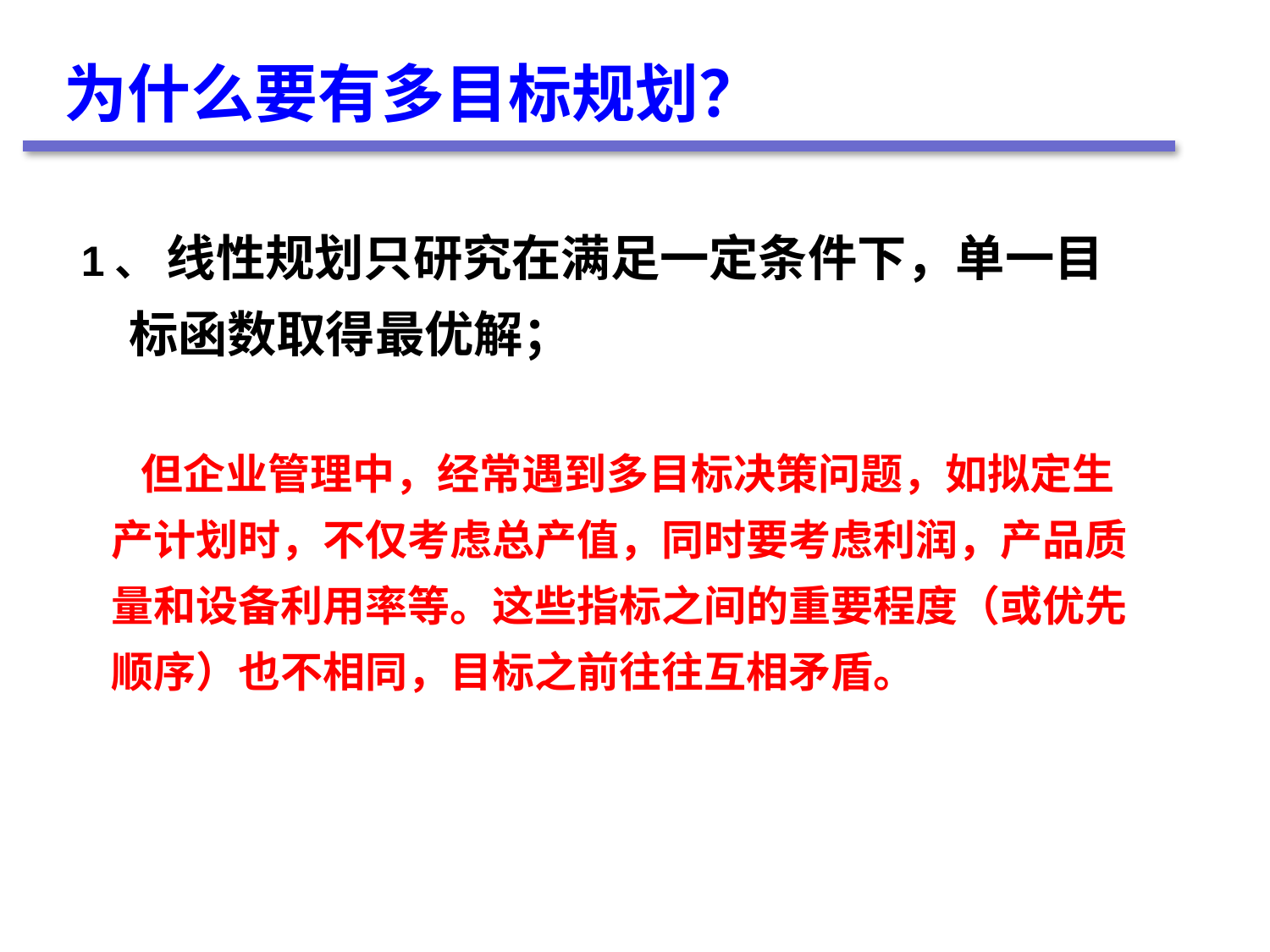

为什么要有多目标规划？
1、 线性规划只研究在满足一定条件下，单一目标函数取得最优解；

       但企业管理中，经常遇到多目标决策问题，如拟定生产计划时，不仅考虑总产值，同时要考虑利润，产品质量和设备利用率等。这些指标之间的重要程度（或优先顺序）也不相同，目标之前往往互相矛盾。